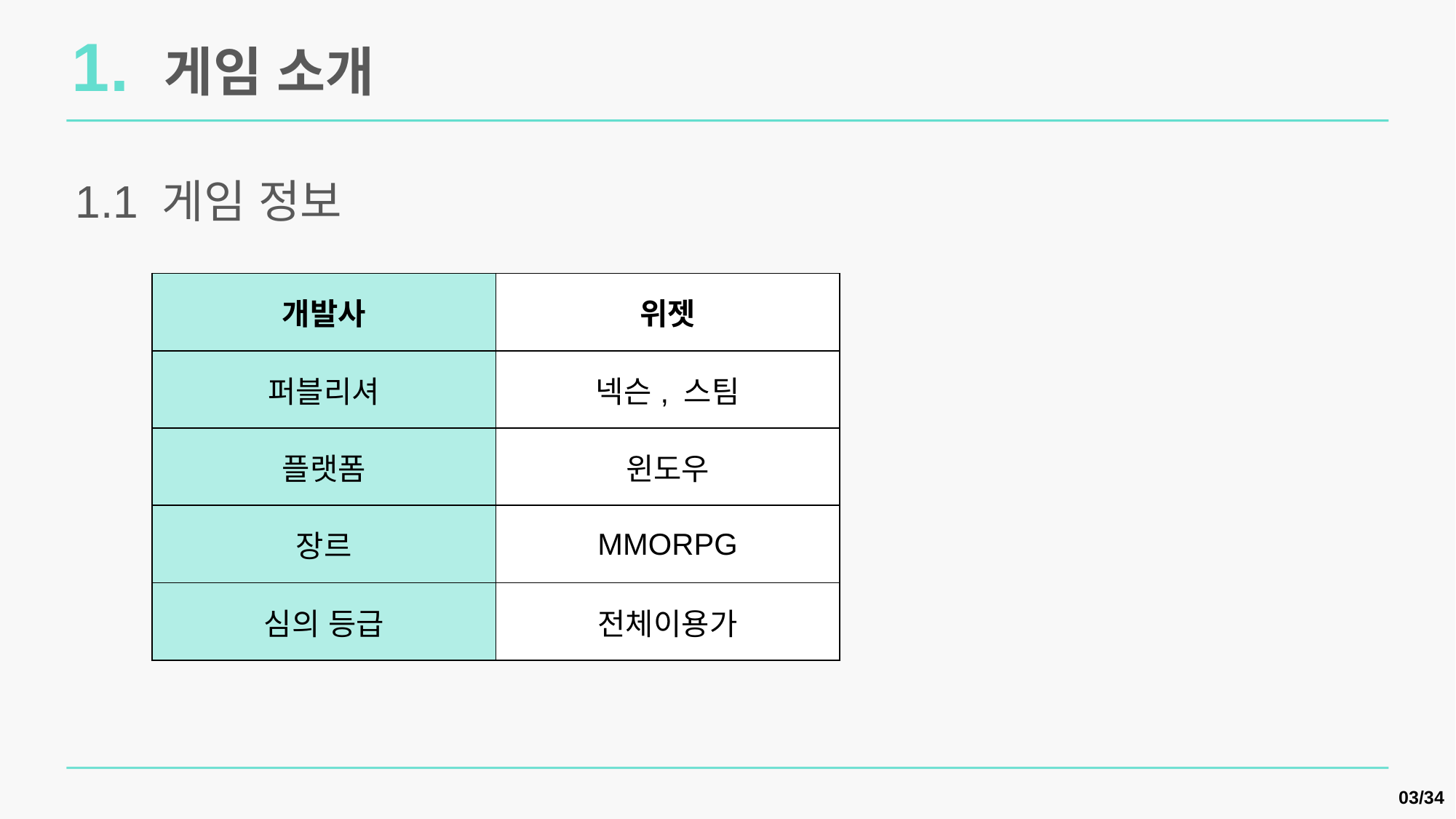

1. 게임 소개

1.1 게임 정보
| 개발사 | 위젯 |
| --- | --- |
| 퍼블리셔 | 넥슨, 스팀 |
| 플랫폼 | 윈도우 |
| 장르 | MMORPG |
| 심의 등급 | 전체이용가 |

03/34